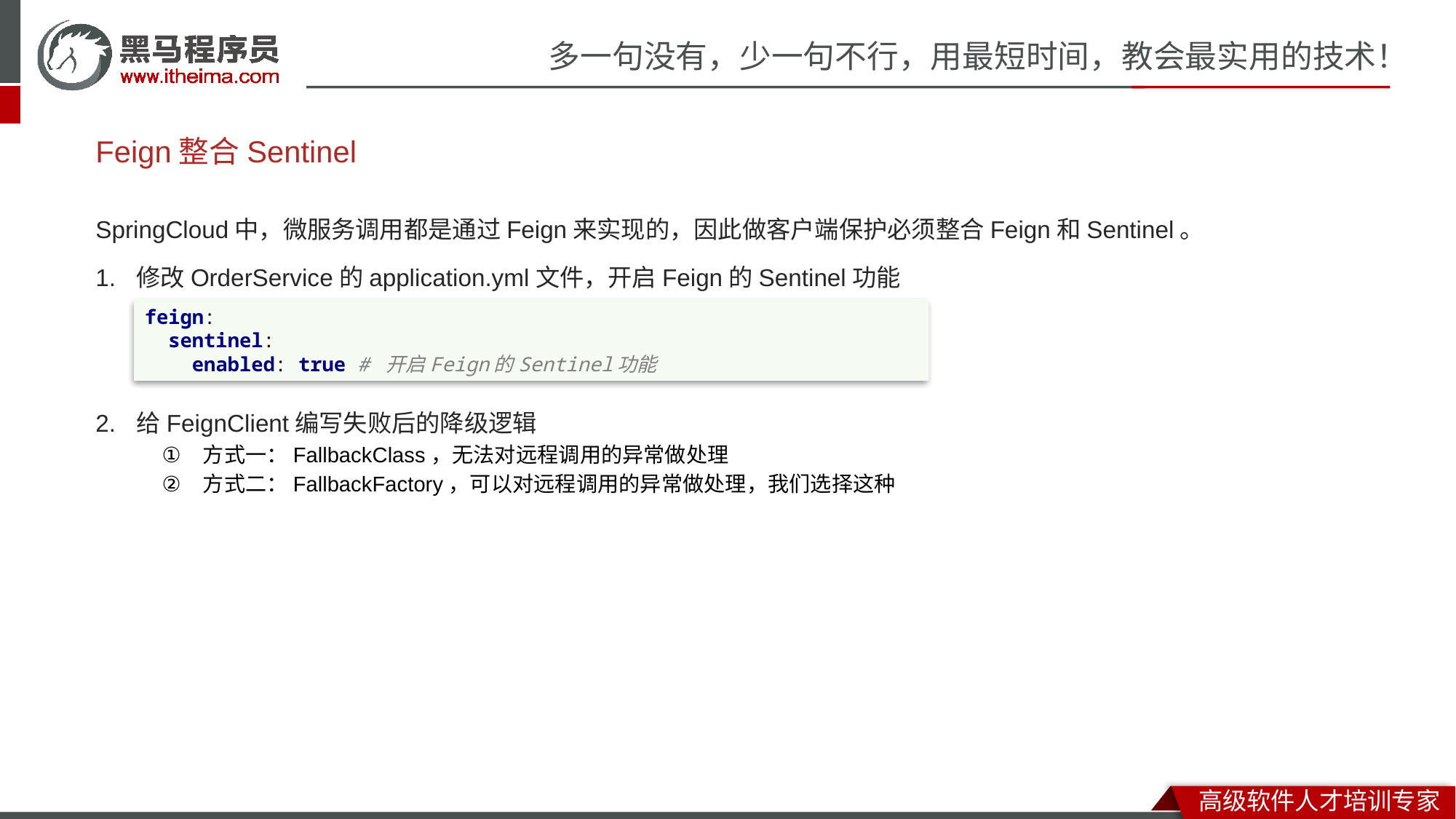

# Feign整合Sentinel
SpringCloud中，微服务调用都是通过Feign来实现的，因此做客户端保护必须整合Feign和Sentinel。
修改OrderService的application.yml文件，开启Feign的Sentinel功能

给FeignClient编写失败后的降级逻辑
方式一：FallbackClass，无法对远程调用的异常做处理
方式二：FallbackFactory，可以对远程调用的异常做处理，我们选择这种
feign:
  sentinel:
    enabled: true # 开启Feign的Sentinel功能